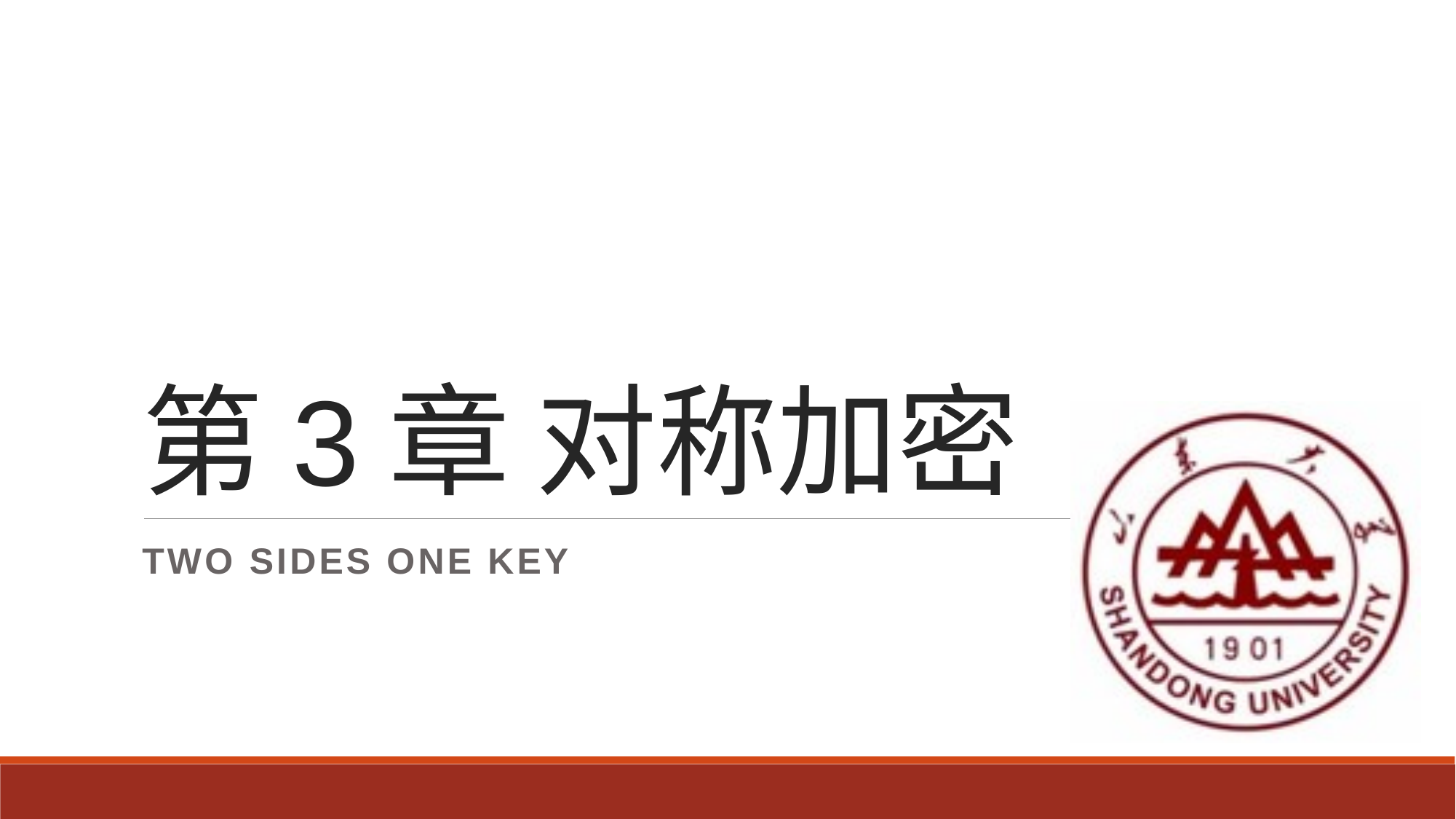

# 第3章 对称加密
Two sides one key